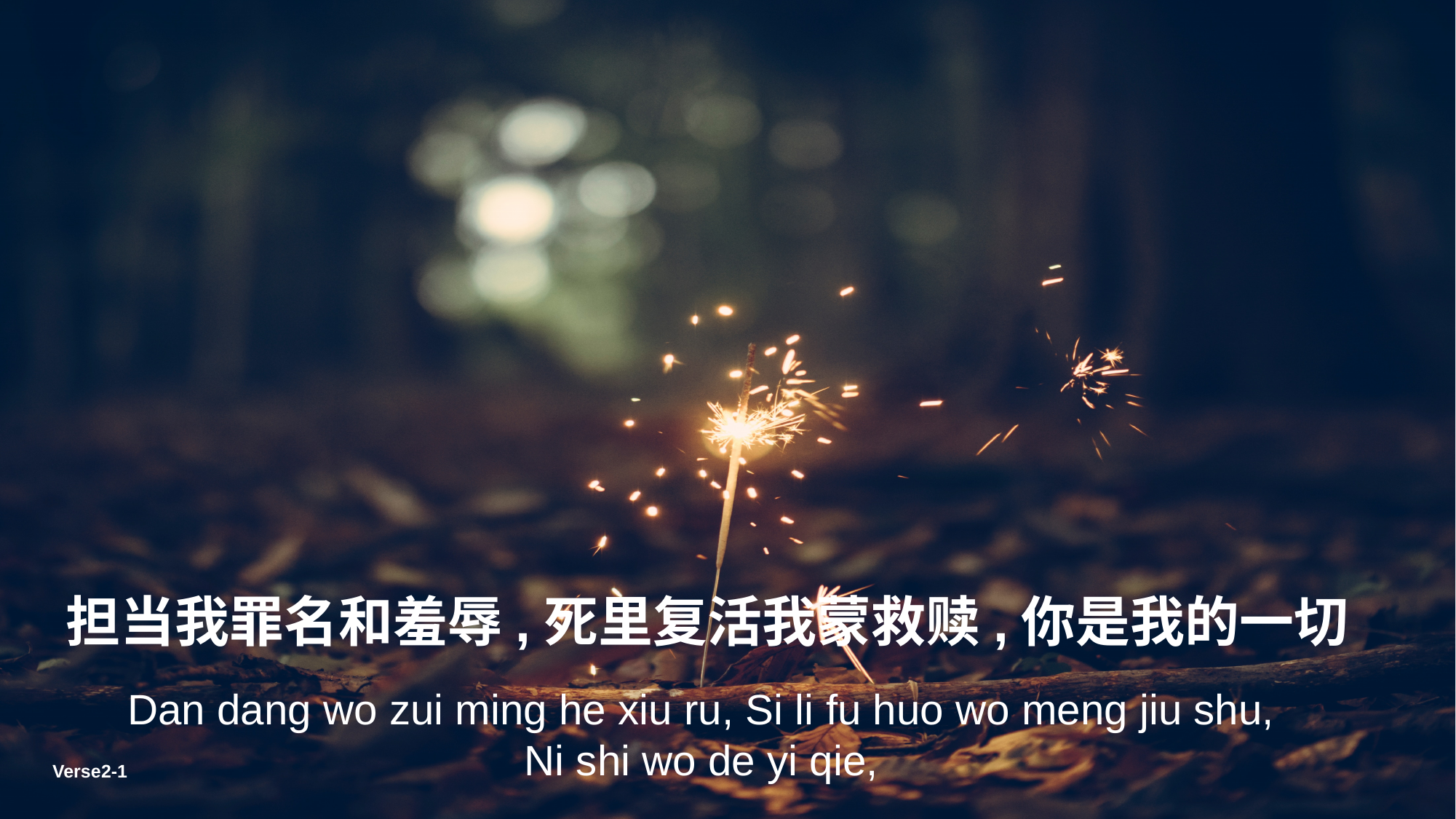

担当我罪名和羞辱,死里复活我蒙救赎,你是我的一切

Dan dang wo zui ming he xiu ru, Si li fu huo wo meng jiu shu,
Ni shi wo de yi qie,
Verse2-1